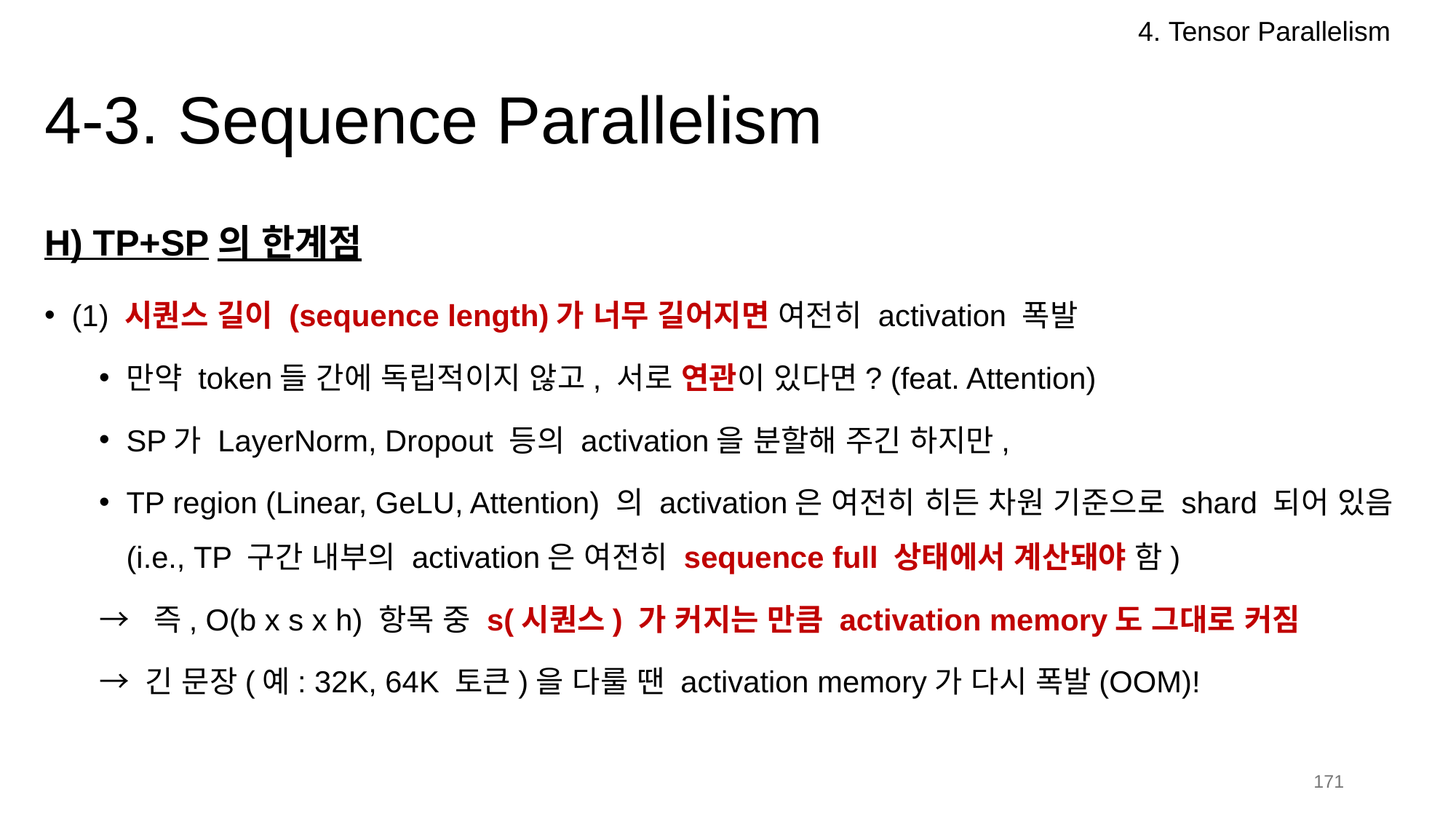

4. Tensor Parallelism
# 4-3. Sequence Parallelism
H) TP+SP의 한계점
(1) 시퀀스 길이 (sequence length)가 너무 길어지면 여전히 activation 폭발
만약 token들 간에 독립적이지 않고, 서로 연관이 있다면? (feat. Attention)
SP가 LayerNorm, Dropout 등의 activation을 분할해 주긴 하지만,
TP region (Linear, GeLU, Attention) 의 activation은 여전히 히든 차원 기준으로 shard 되어 있음
(i.e., TP 구간 내부의 activation은 여전히 sequence full 상태에서 계산돼야 함)
→  즉, O(b x s x h) 항목 중 s(시퀀스) 가 커지는 만큼 activation memory도 그대로 커짐
→ 긴 문장(예: 32K, 64K 토큰)을 다룰 땐 activation memory가 다시 폭발(OOM)!

171